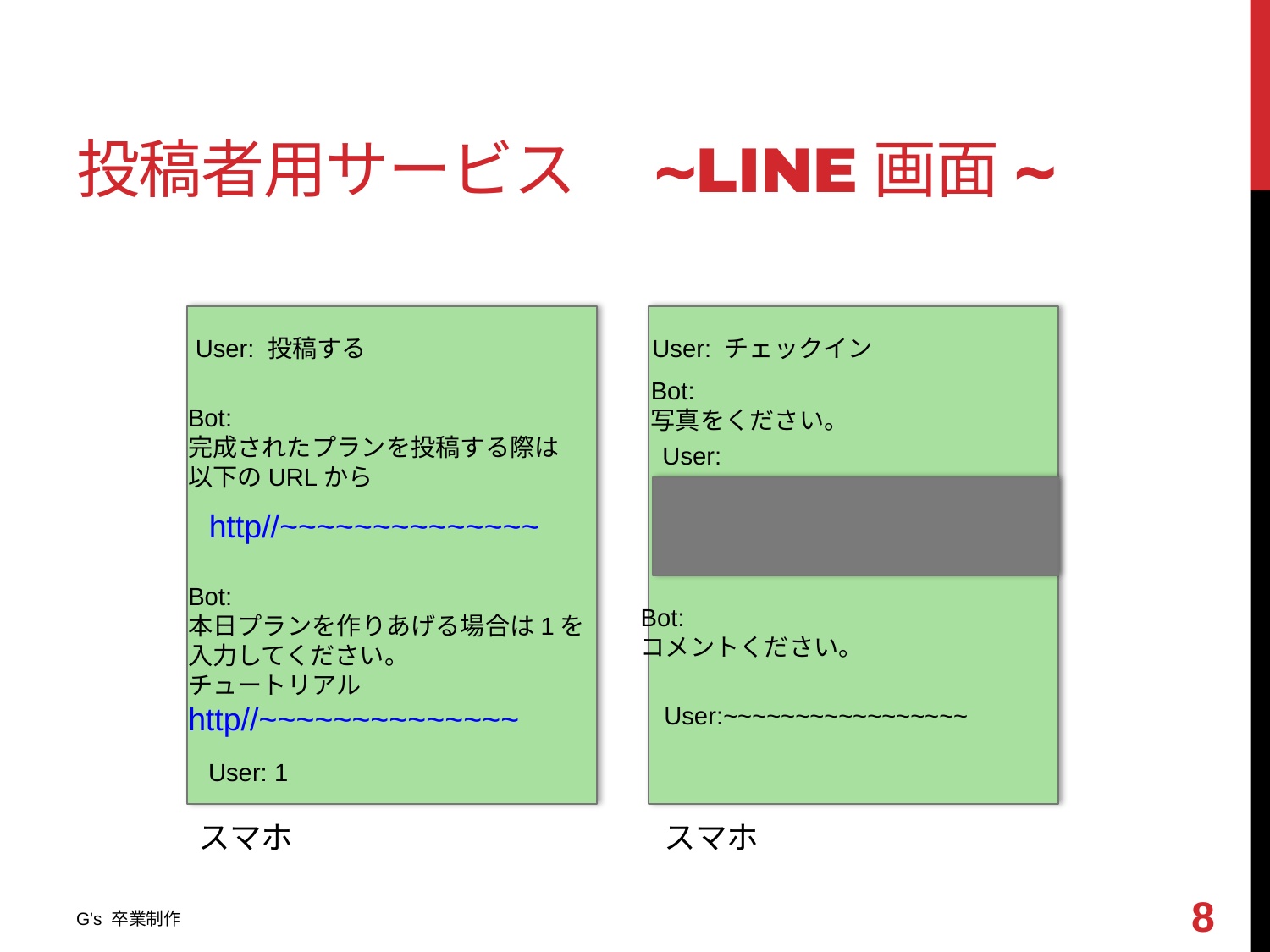

# 投稿者用サービス　~Line画面~

User: 投稿する
User: チェックイン
Bot:
写真をください。
Bot:
完成されたプランを投稿する際は
以下のURLから
User:

http//~~~~~~~~~~~~~~
Bot:
本日プランを作りあげる場合は1を
入力してください。
チュートリアル
http//~~~~~~~~~~~~~~
Bot:
コメントください。
User:~~~~~~~~~~~~~~~~~
User: 1
スマホ
スマホ
8
G's 卒業制作